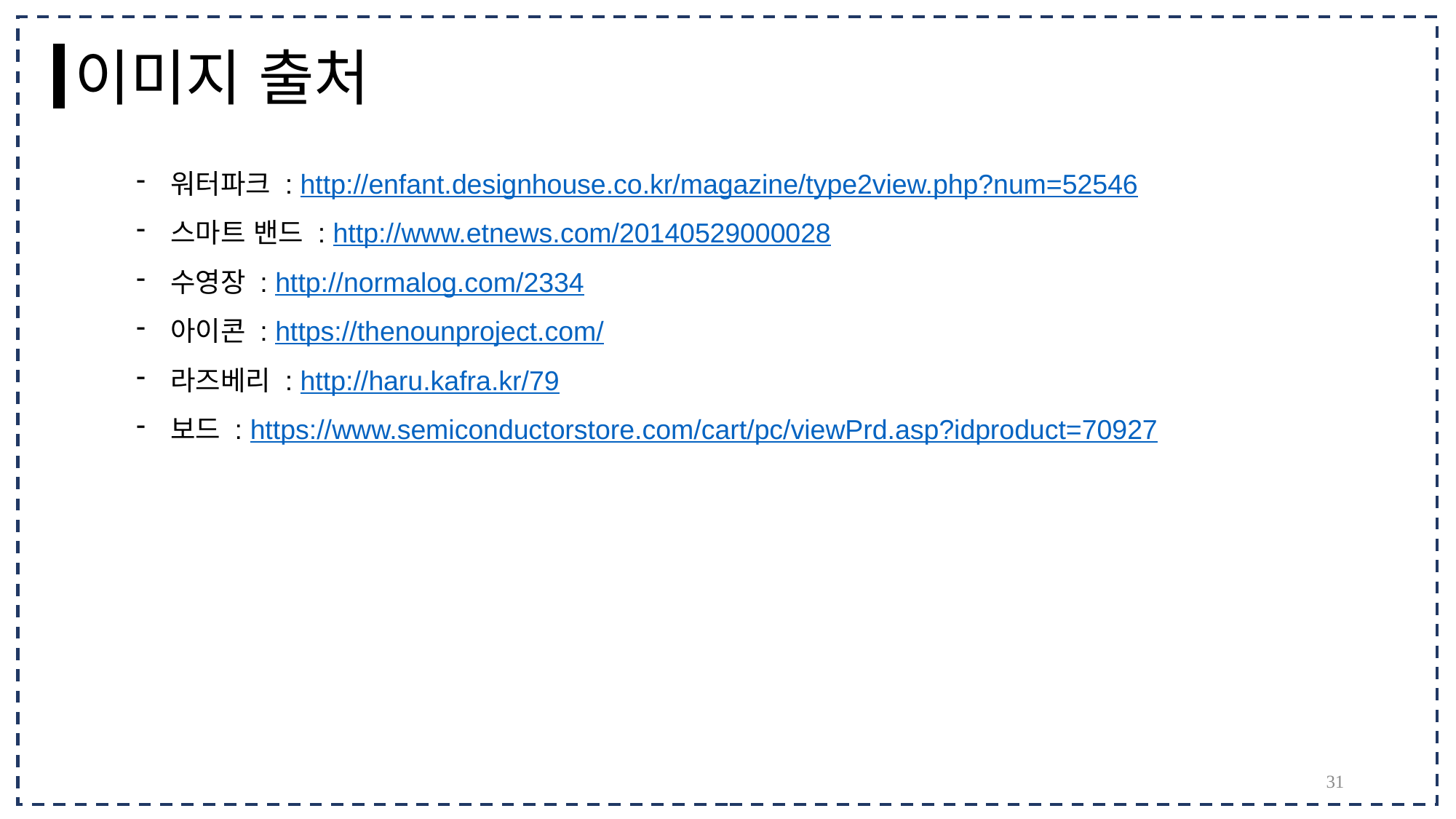

이미지 출처

워터파크 : http://enfant.designhouse.co.kr/magazine/type2view.php?num=52546
스마트 밴드 : http://www.etnews.com/20140529000028
수영장 : http://normalog.com/2334
아이콘 : https://thenounproject.com/
라즈베리 : http://haru.kafra.kr/79
보드 : https://www.semiconductorstore.com/cart/pc/viewPrd.asp?idproduct=70927

31